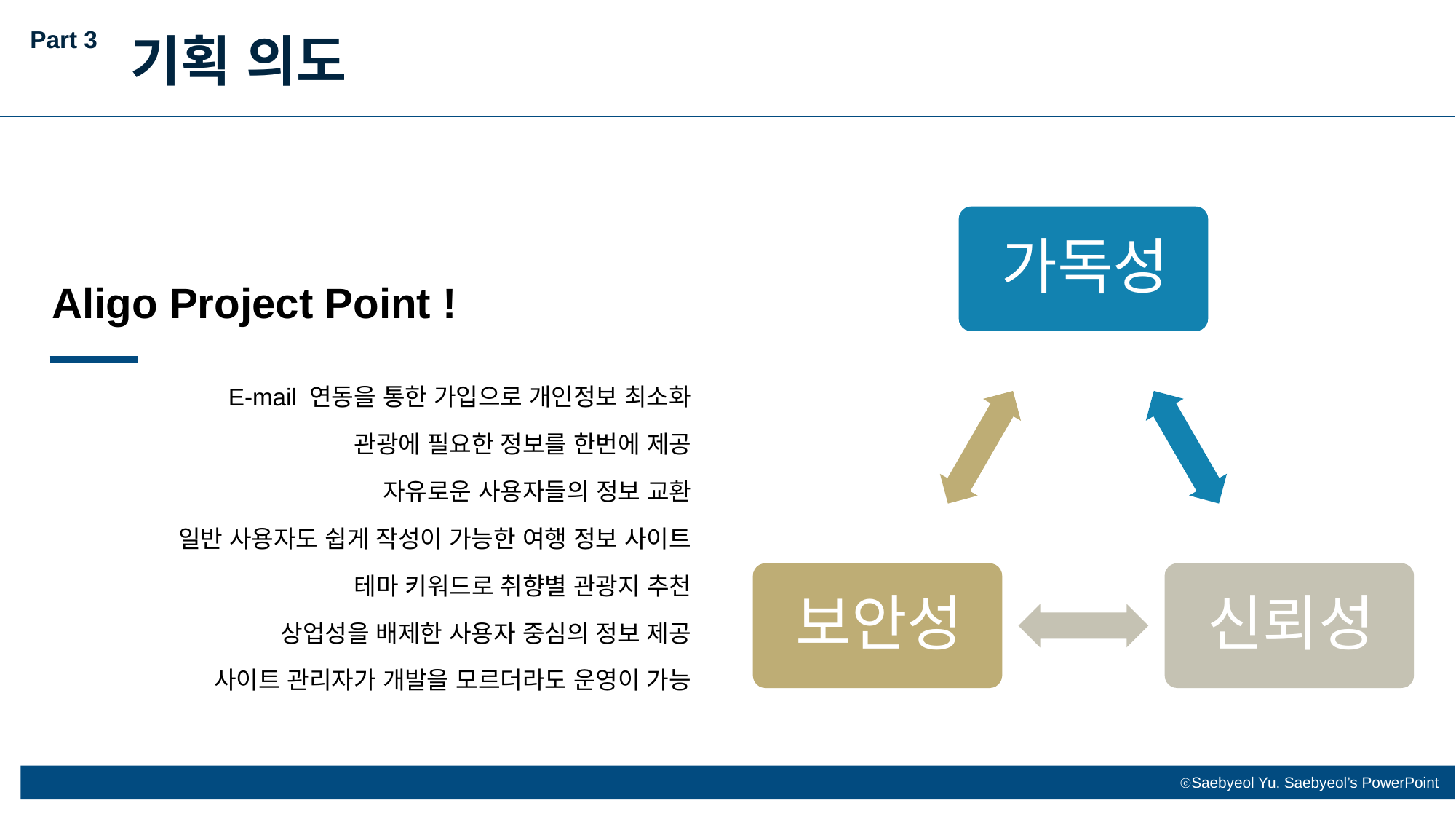

Part 3
기획 의도
가독성

신뢰성

보안성

Aligo Project Point !
E-mail 연동을 통한 가입으로 개인정보 최소화

관광에 필요한 정보를 한번에 제공

자유로운 사용자들의 정보 교환

일반 사용자도 쉽게 작성이 가능한 여행 정보 사이트

테마 키워드로 취향별 관광지 추천

상업성을 배제한 사용자 중심의 정보 제공

사이트 관리자가 개발을 모르더라도 운영이 가능